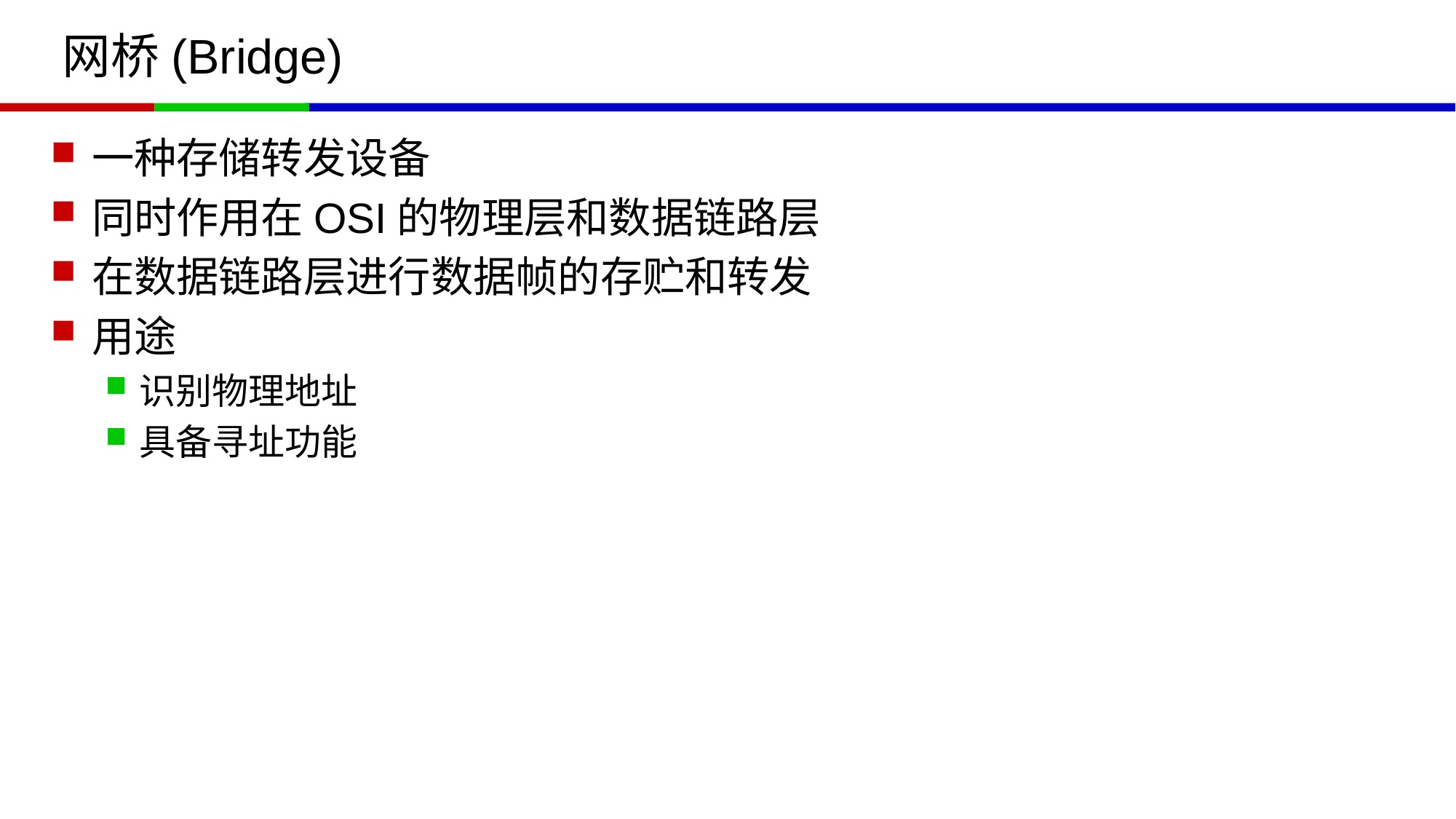

# 网桥(Bridge)
一种存储转发设备
同时作用在OSI的物理层和数据链路层
在数据链路层进行数据帧的存贮和转发
用途
识别物理地址
具备寻址功能

42